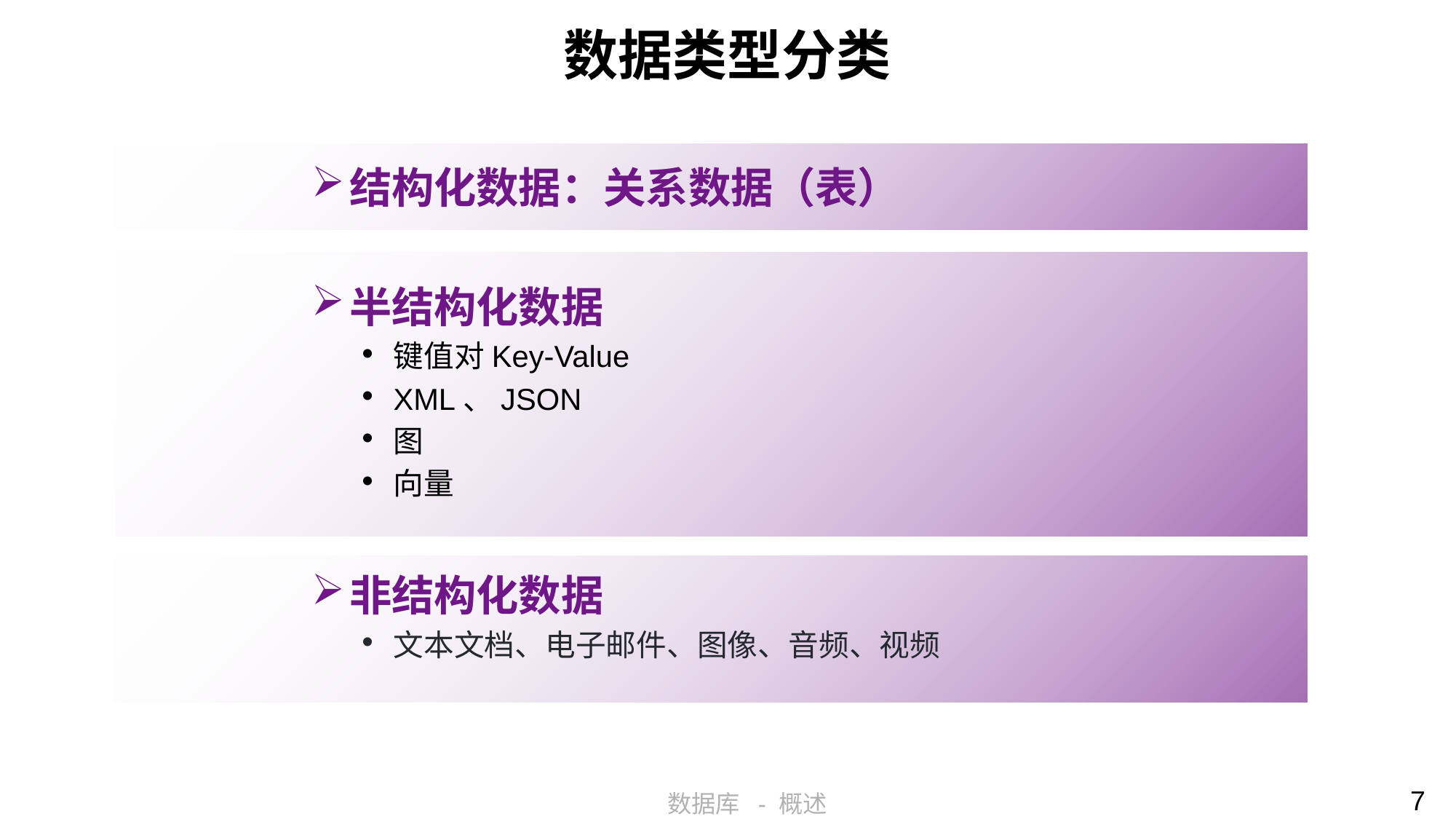

# 数据类型分类

结构化数据：关系数据（表）

半结构化数据
键值对Key-Value
XML、JSON
图
向量

非结构化数据
文本文档、电子邮件、图像、音频、视频

7
数据库 - 概述